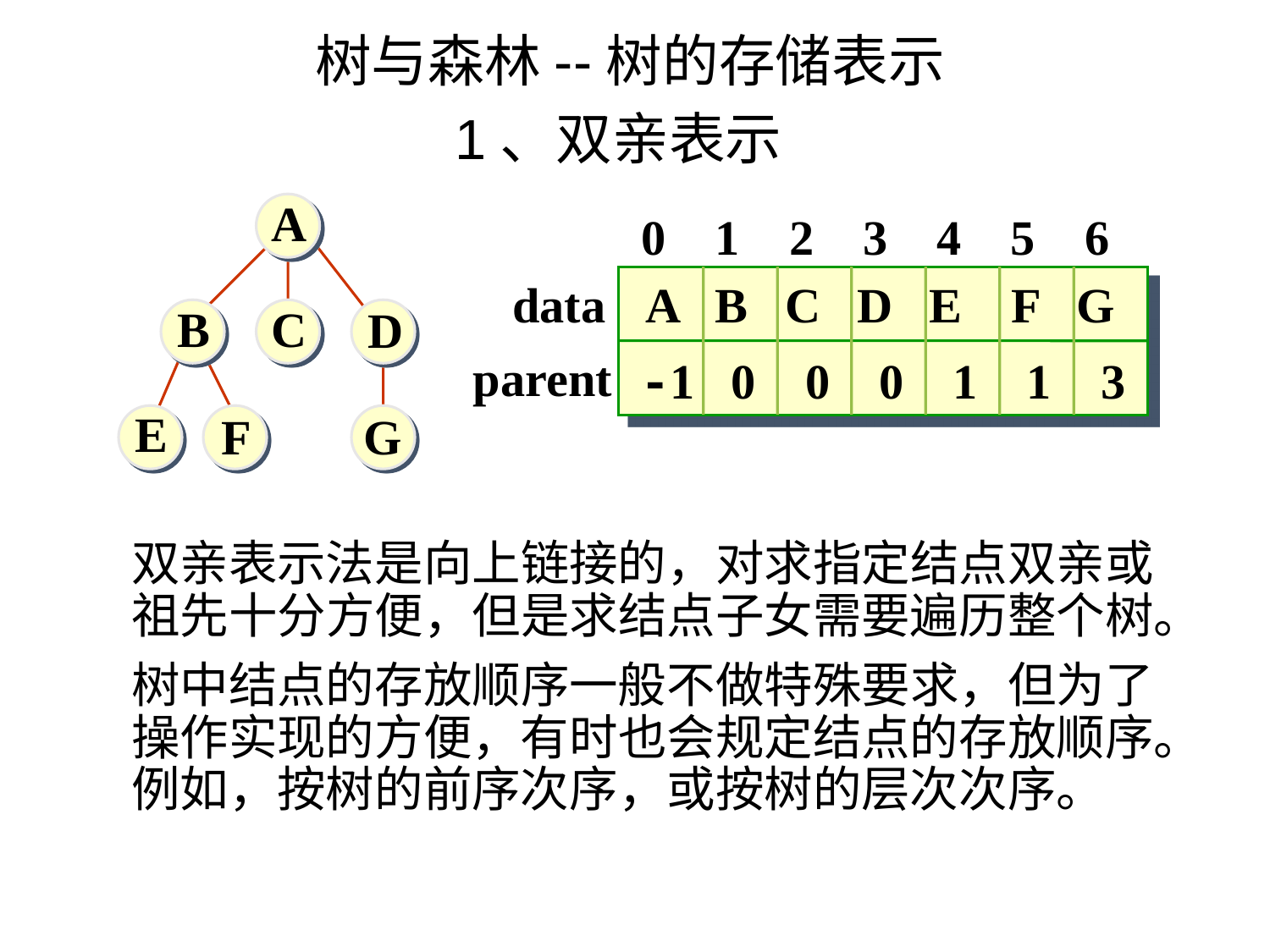

树与森林--树的存储表示
1、双亲表示
A

B
C
D

E
F
G

0    1    2    3    4    5    6
data

A   B   C   D   E    F   G

parent

-1   0    0    0    1    1    3
双亲表示法是向上链接的，对求指定结点双亲或祖先十分方便，但是求结点子女需要遍历整个树。
树中结点的存放顺序一般不做特殊要求，但为了操作实现的方便，有时也会规定结点的存放顺序。例如，按树的前序次序，或按树的层次次序。